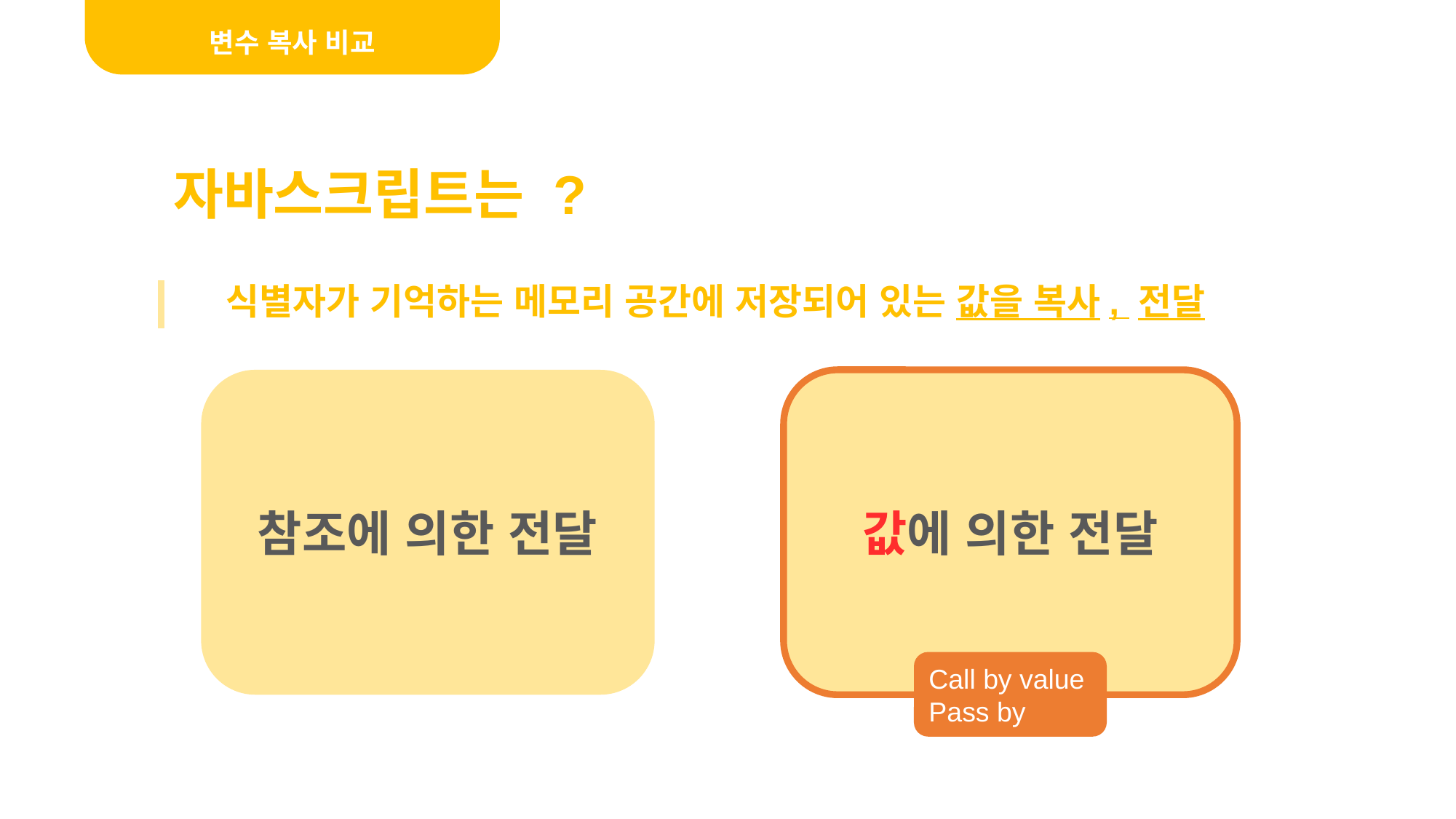

변수 복사 비교
자바스크립트는 ?
식별자가 기억하는 메모리 공간에 저장되어 있는 값을 복사, 전달

참조에 의한 전달
값에 의한 전달
Call by value
Pass by vaue